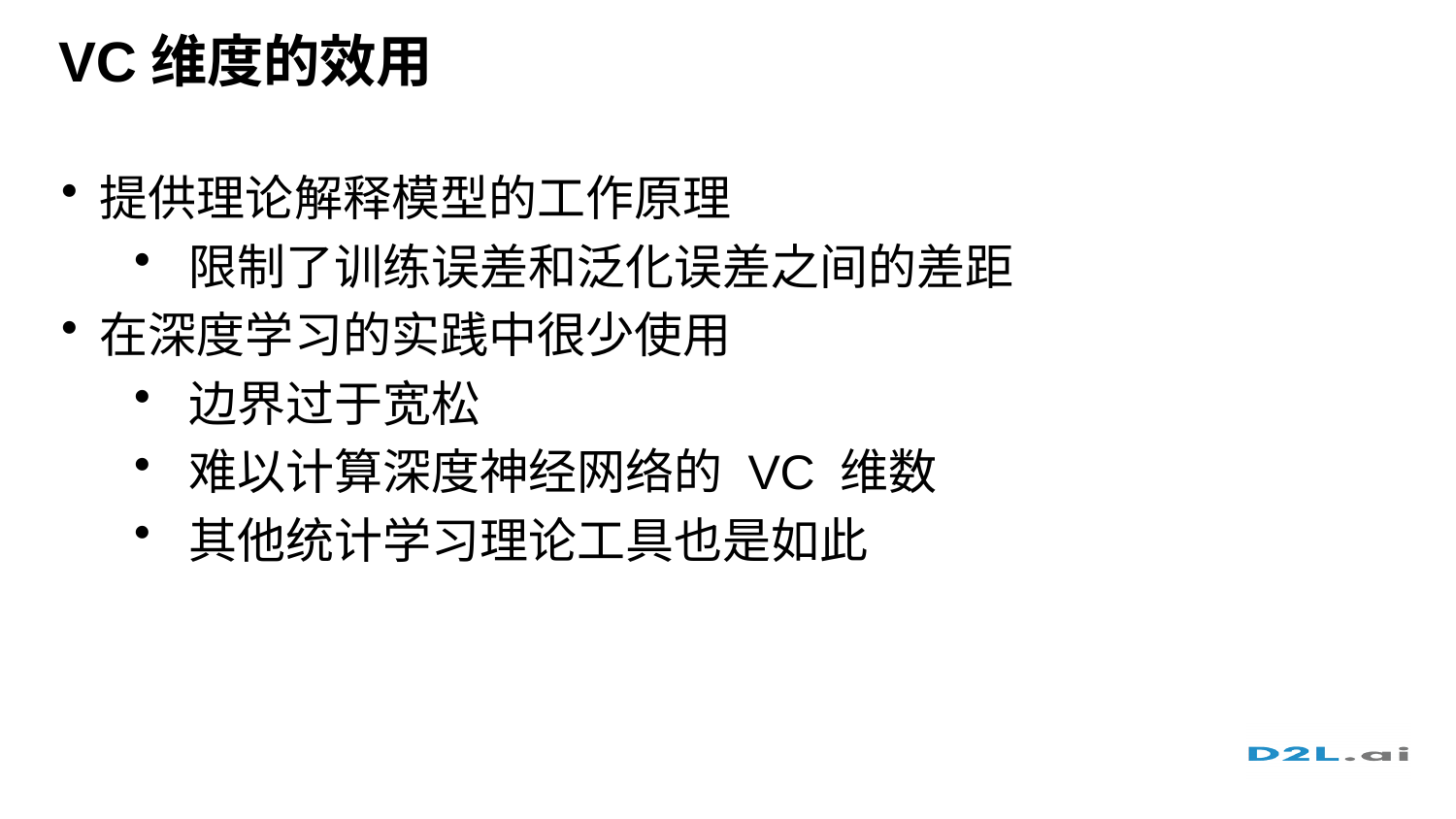

# VC维度的效用
提供理论解释模型的工作原理
限制了训练误差和泛化误差之间的差距
在深度学习的实践中很少使用
边界过于宽松
难以计算深度神经网络的 VC 维数
其他统计学习理论工具也是如此